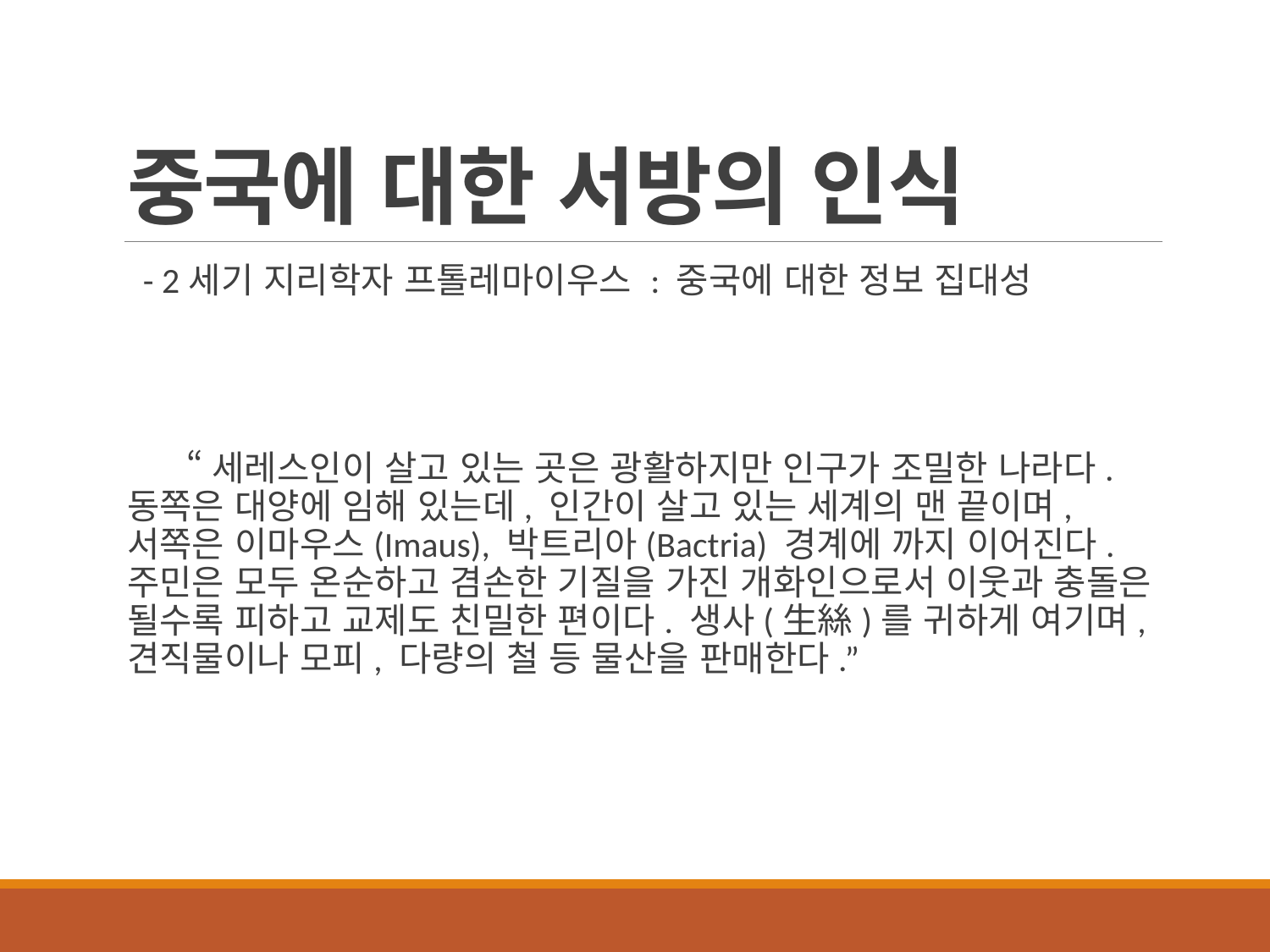

# 중국에 대한 서방의 인식
  - 2세기 지리학자 프톨레마이우스 : 중국에 대한 정보 집대성

      “세레스인이 살고 있는 곳은 광활하지만 인구가 조밀한 나라다. 동쪽은 대양에 임해 있는데, 인간이 살고 있는 세계의 맨 끝이며, 서쪽은 이마우스(Imaus), 박트리아(Bactria) 경계에 까지 이어진다. 주민은 모두 온순하고 겸손한 기질을 가진 개화인으로서 이웃과 충돌은 될수록 피하고 교제도 친밀한 편이다. 생사(生絲)를 귀하게 여기며, 견직물이나 모피, 다량의 철 등 물산을 판매한다.”